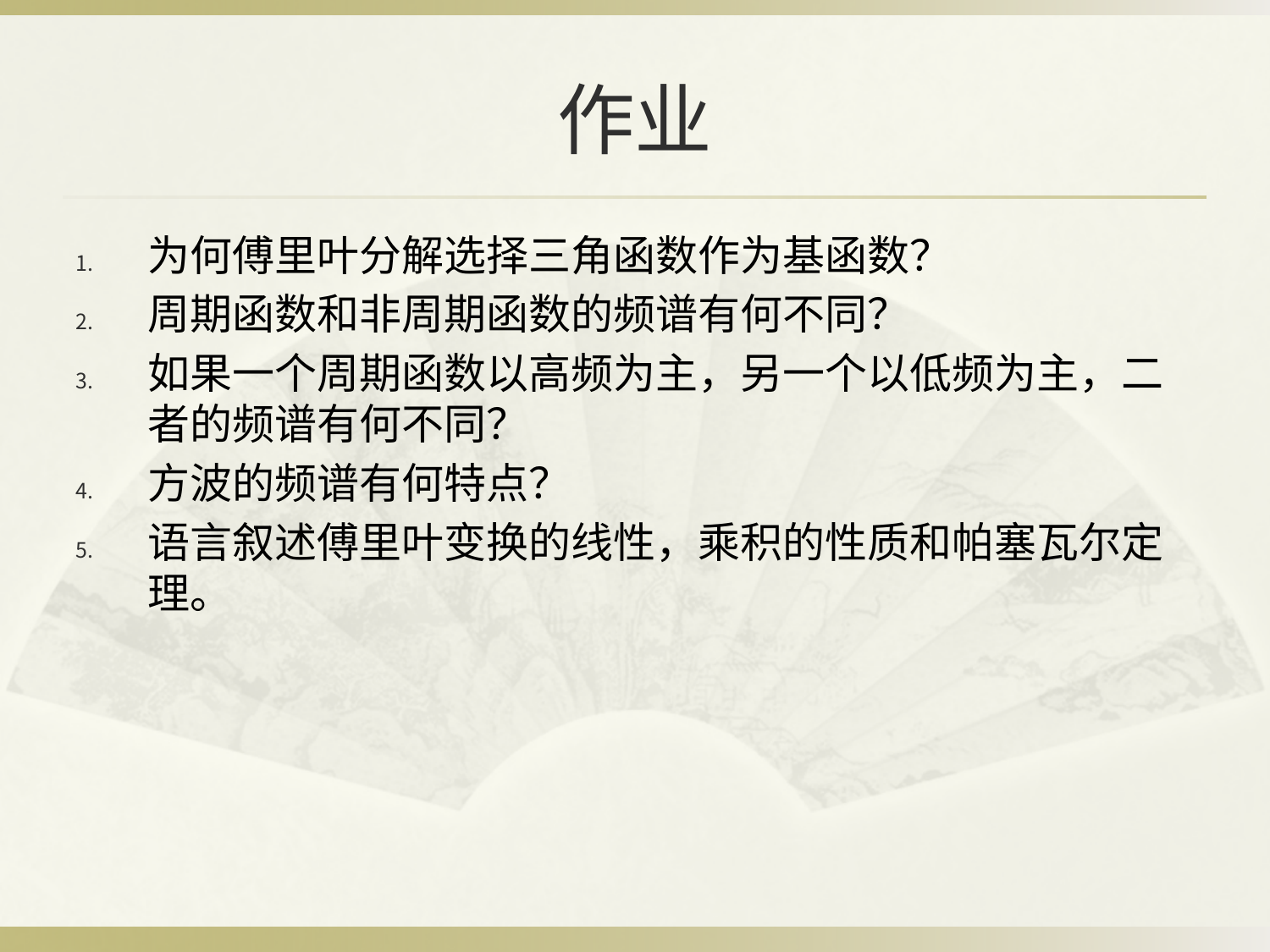

# 作业
为何傅里叶分解选择三角函数作为基函数？
周期函数和非周期函数的频谱有何不同？
如果一个周期函数以高频为主，另一个以低频为主，二者的频谱有何不同？
方波的频谱有何特点？
语言叙述傅里叶变换的线性，乘积的性质和帕塞瓦尔定理。